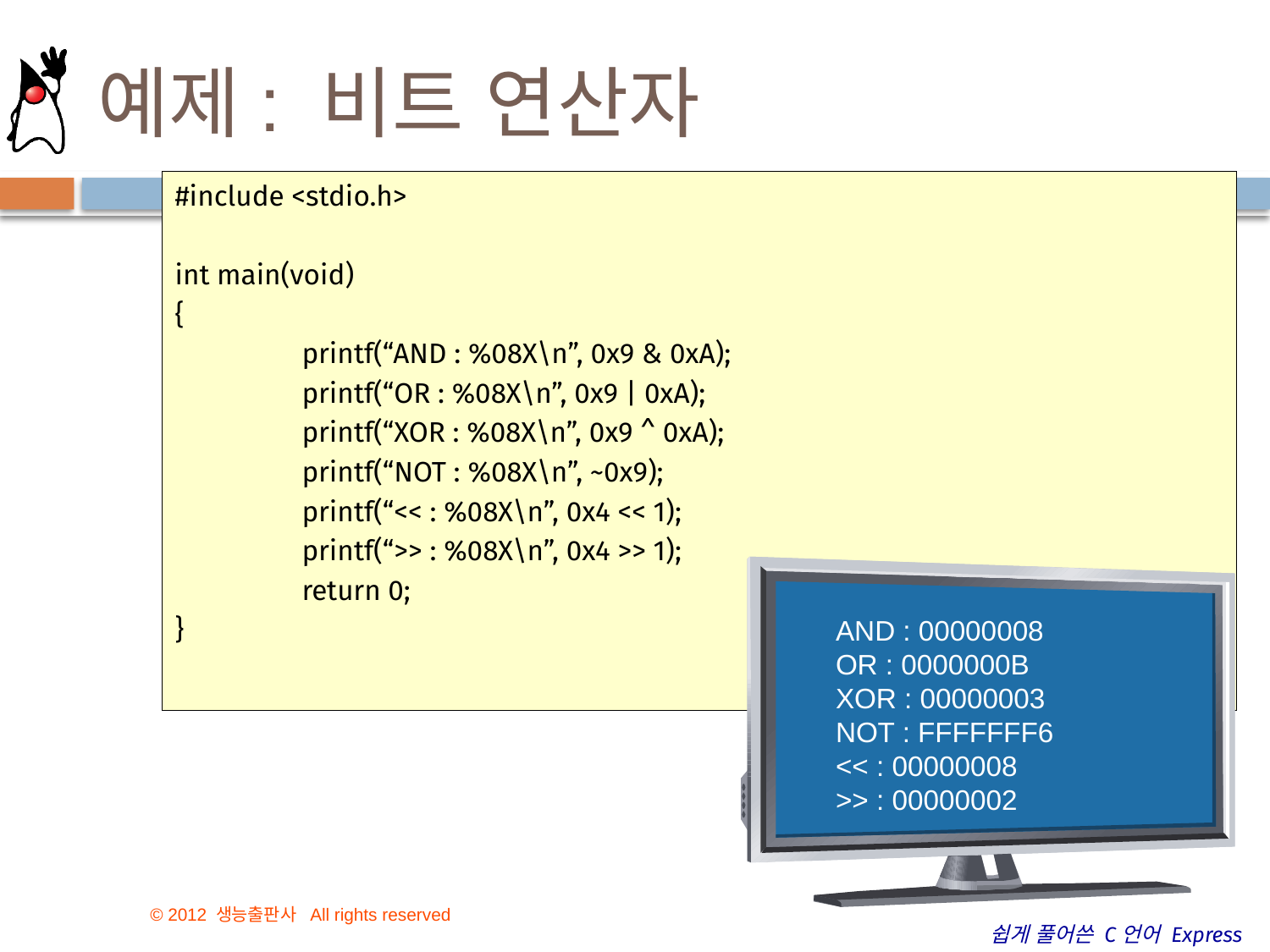

# 예제: 비트 연산자
#include <stdio.h>

int main(void)
{
	printf(“AND : %08X\n”, 0x9 & 0xA);
	printf(“OR : %08X\n”, 0x9 | 0xA);
	printf(“XOR : %08X\n”, 0x9 ^ 0xA);
	printf(“NOT : %08X\n”, ~0x9);
	printf(“<< : %08X\n”, 0x4 << 1);
	printf(“>> : %08X\n”, 0x4 >> 1);
	return 0;
}

AND : 00000008
OR : 0000000B
XOR : 00000003
NOT : FFFFFFF6
<< : 00000008
>> : 00000002